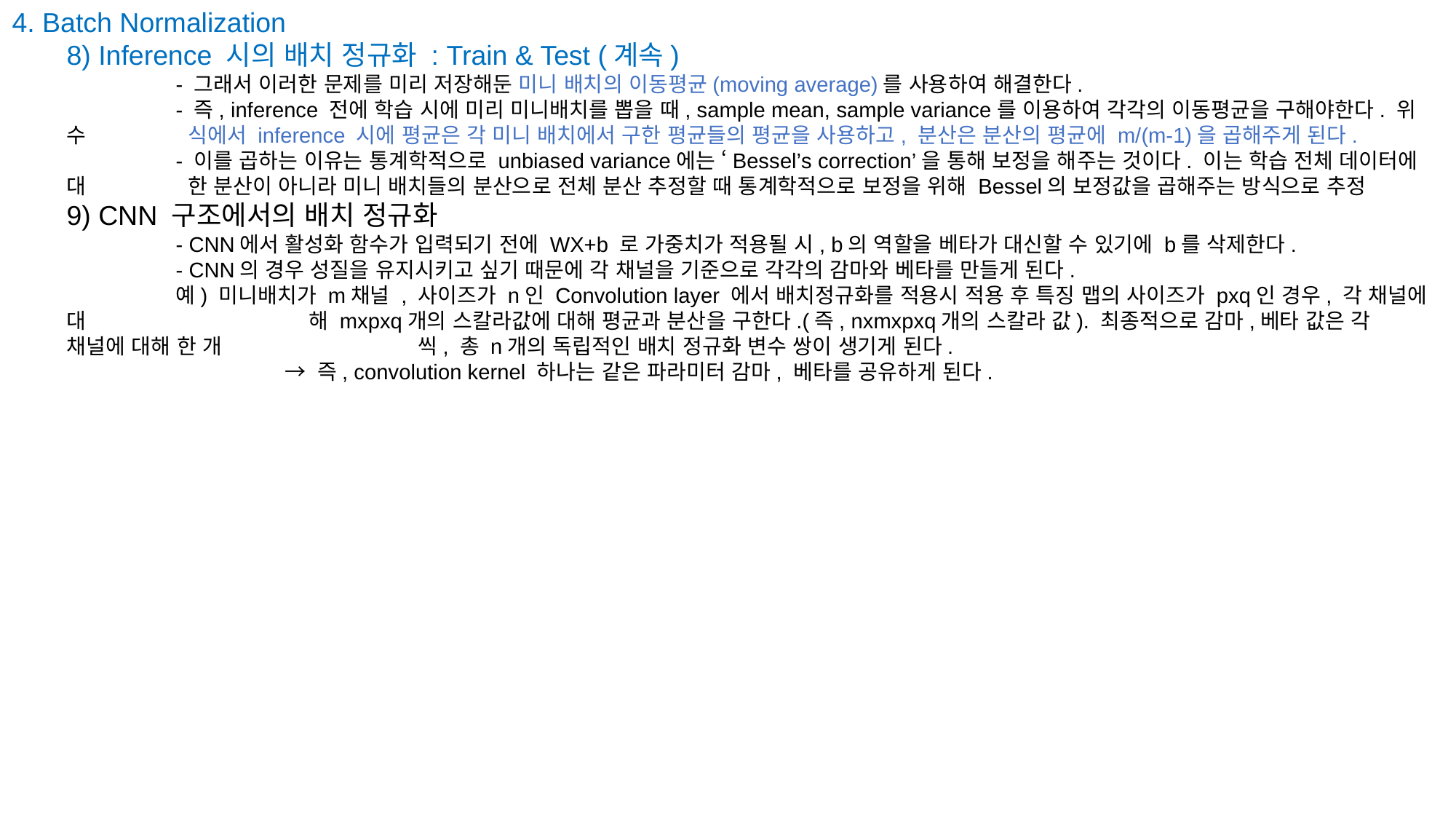

4. Batch Normalization
8) Inference 시의 배치 정규화 : Train & Test (계속)
	- 그래서 이러한 문제를 미리 저장해둔 미니 배치의 이동평균(moving average)를 사용하여 해결한다.
	- 즉, inference 전에 학습 시에 미리 미니배치를 뽑을 때, sample mean, sample variance를 이용하여 각각의 이동평균을 구해야한다. 위 수	  식에서 inference 시에 평균은 각 미니 배치에서 구한 평균들의 평균을 사용하고, 분산은 분산의 평균에 m/(m-1)을 곱해주게 된다.
	- 이를 곱하는 이유는 통계학적으로 unbiased variance에는 ‘Bessel’s correction’을 통해 보정을 해주는 것이다. 이는 학습 전체 데이터에 대	  한 분산이 아니라 미니 배치들의 분산으로 전체 분산 추정할 때 통계학적으로 보정을 위해 Bessel의 보정값을 곱해주는 방식으로 추정
9) CNN 구조에서의 배치 정규화
	- CNN에서 활성화 함수가 입력되기 전에 WX+b 로 가중치가 적용될 시, b의 역할을 베타가 대신할 수 있기에 b를 삭제한다.
	- CNN의 경우 성질을 유지시키고 싶기 때문에 각 채널을 기준으로 각각의 감마와 베타를 만들게 된다.
	예) 미니배치가 m채널 , 사이즈가 n인 Convolution layer 에서 배치정규화를 적용시 적용 후 특징 맵의 사이즈가 pxq인 경우, 각 채널에 대	  	    해 mxpxq개의 스칼라값에 대해 평균과 분산을 구한다.(즉, nxmxpxq개의 스칼라 값). 최종적으로 감마,베타 값은 각 채널에 대해 한 개		    씩, 총 n개의 독립적인 배치 정규화 변수 쌍이 생기게 된다.
		→ 즉, convolution kernel 하나는 같은 파라미터 감마, 베타를 공유하게 된다.